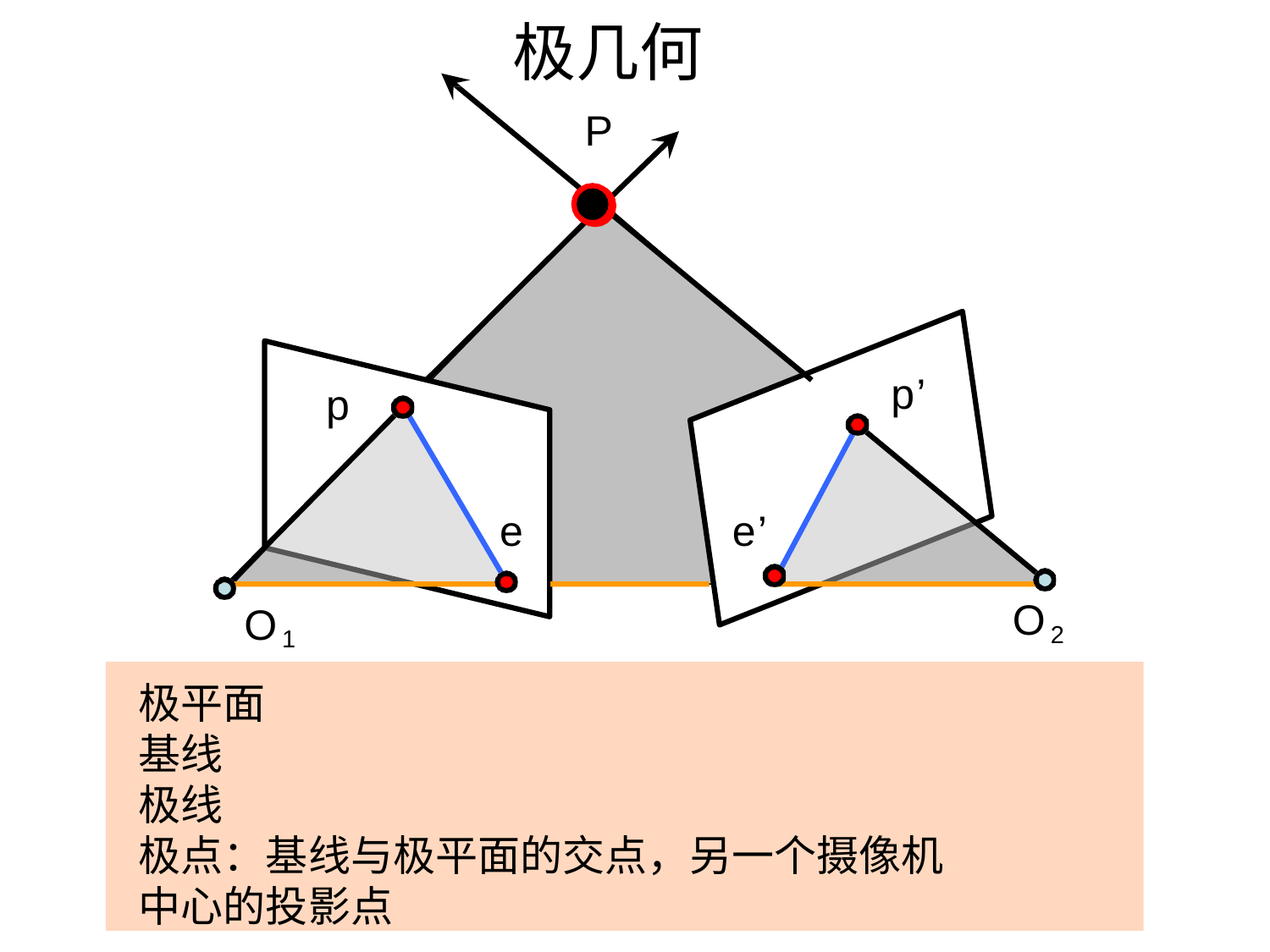

# 极几何

P

p’
p

e
e’

O2
O1

极平面
基线
极线
极点：基线与极平面的交点，另一个摄像机中心的投影点